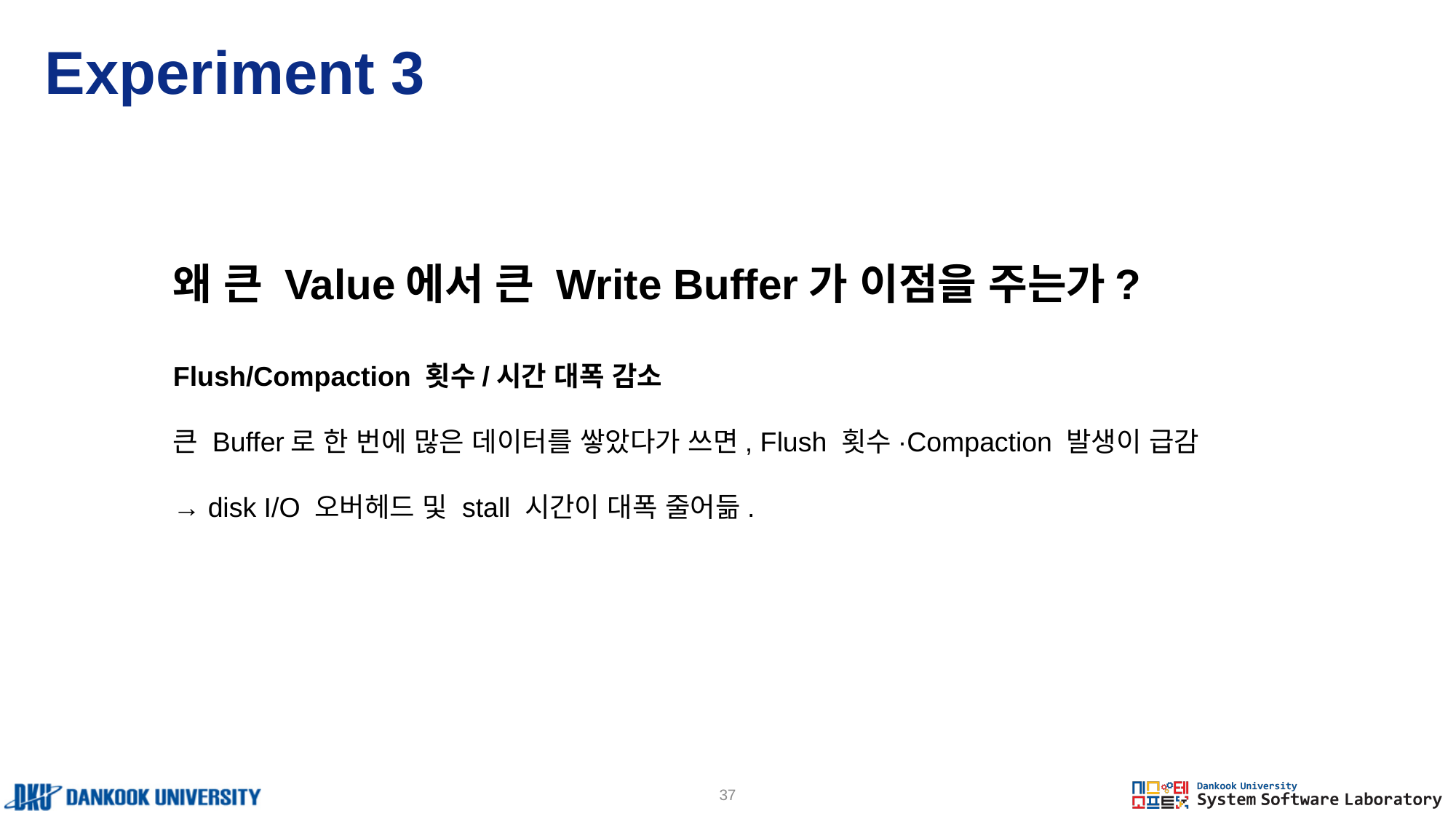

# Experiment 3
왜 큰 Value에서 큰 Write Buffer가 이점을 주는가?

Flush/Compaction 횟수/시간 대폭 감소

큰 Buffer로 한 번에 많은 데이터를 쌓았다가 쓰면, Flush 횟수·Compaction 발생이 급감

→ disk I/O 오버헤드 및 stall 시간이 대폭 줄어듦.
37